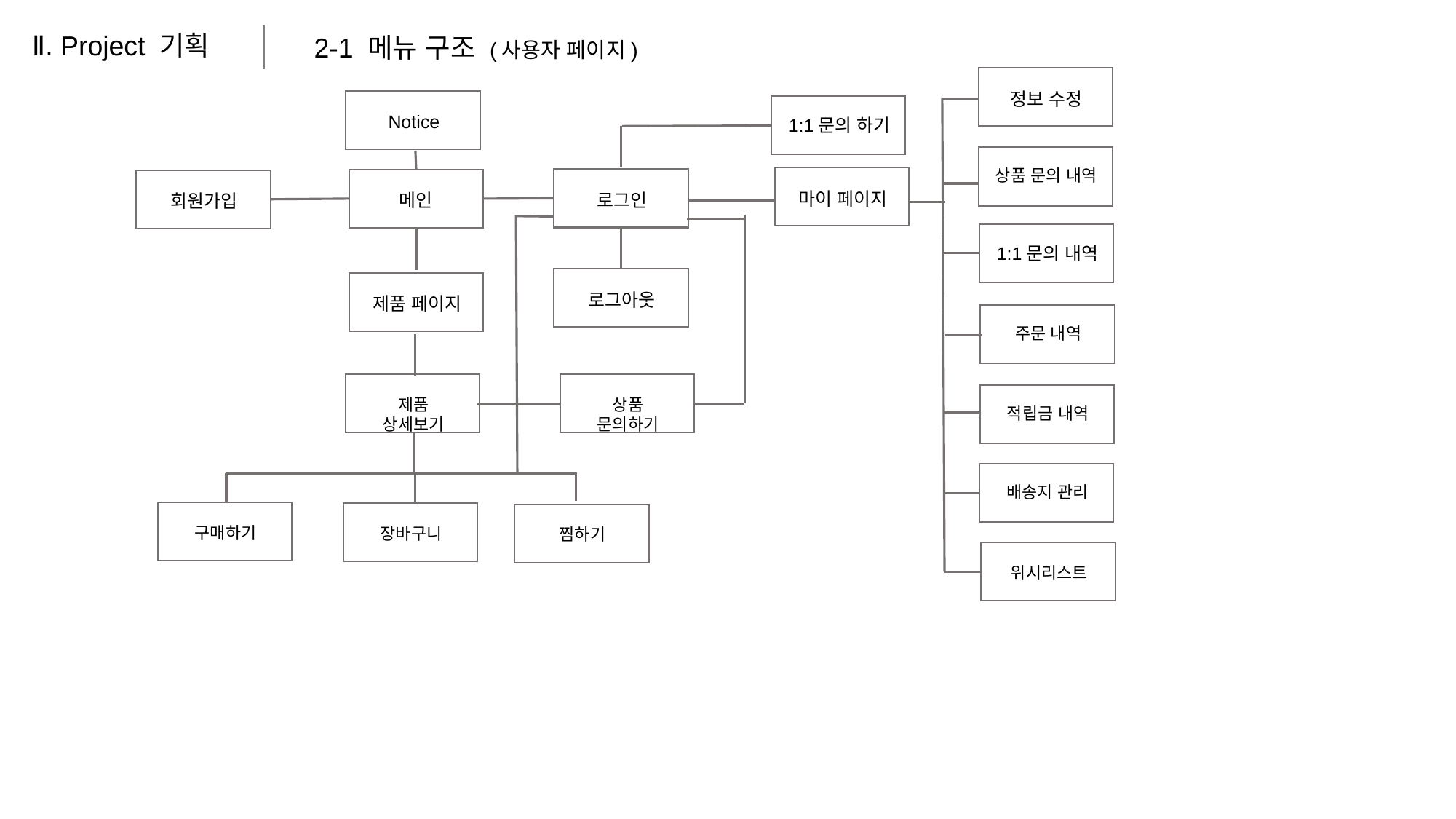

Ⅱ. Project 기획
2-1 메뉴 구조 (사용자 페이지)

정보 수정

Notice

1:1문의 하기

상품 문의 내역

마이 페이지

로그인

메인

회원가입

1:1문의 내역

로그아웃

제품 페이지

주문 내역

상품 문의하기

제품 상세보기

적립금 내역

배송지 관리

구매하기

장바구니

찜하기

위시리스트